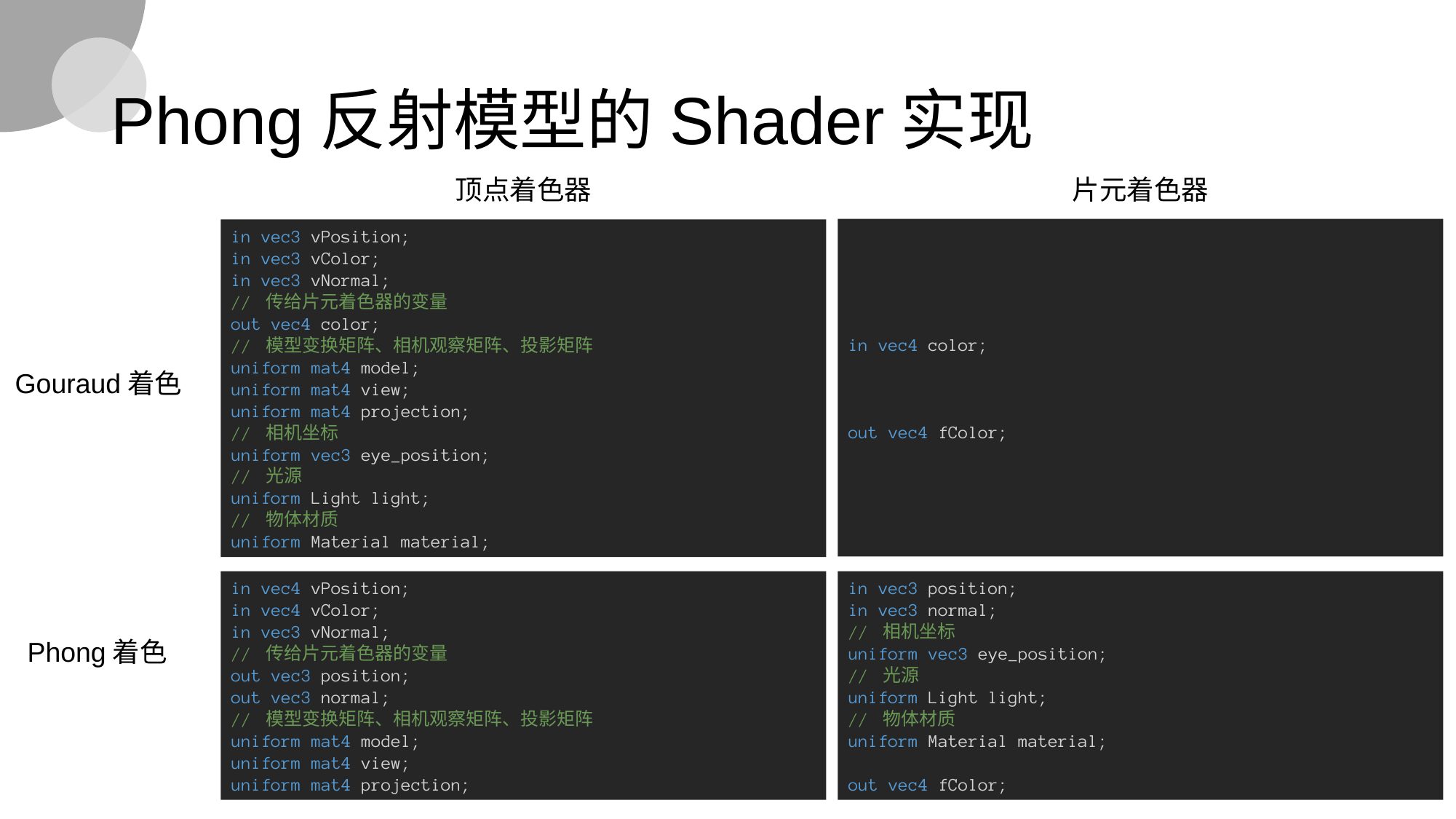

# Phong反射模型的Shader实现
顶点着色器
片元着色器

in vec4 color;

out vec4 fColor;

in vec3 vPosition;
in vec3 vColor;
in vec3 vNormal;
// 传给片元着色器的变量
out vec4 color;
// 模型变换矩阵、相机观察矩阵、投影矩阵
uniform mat4 model;
uniform mat4 view;
uniform mat4 projection;
// 相机坐标
uniform vec3 eye_position;
// 光源
uniform Light light;
// 物体材质
uniform Material material;
Gouraud着色
in vec4 vPosition;
in vec4 vColor;
in vec3 vNormal;
// 传给片元着色器的变量
out vec3 position;
out vec3 normal;
// 模型变换矩阵、相机观察矩阵、投影矩阵
uniform mat4 model;
uniform mat4 view;
uniform mat4 projection;
in vec3 position;
in vec3 normal;
// 相机坐标
uniform vec3 eye_position;
// 光源
uniform Light light;
// 物体材质
uniform Material material;
out vec4 fColor;
Phong着色